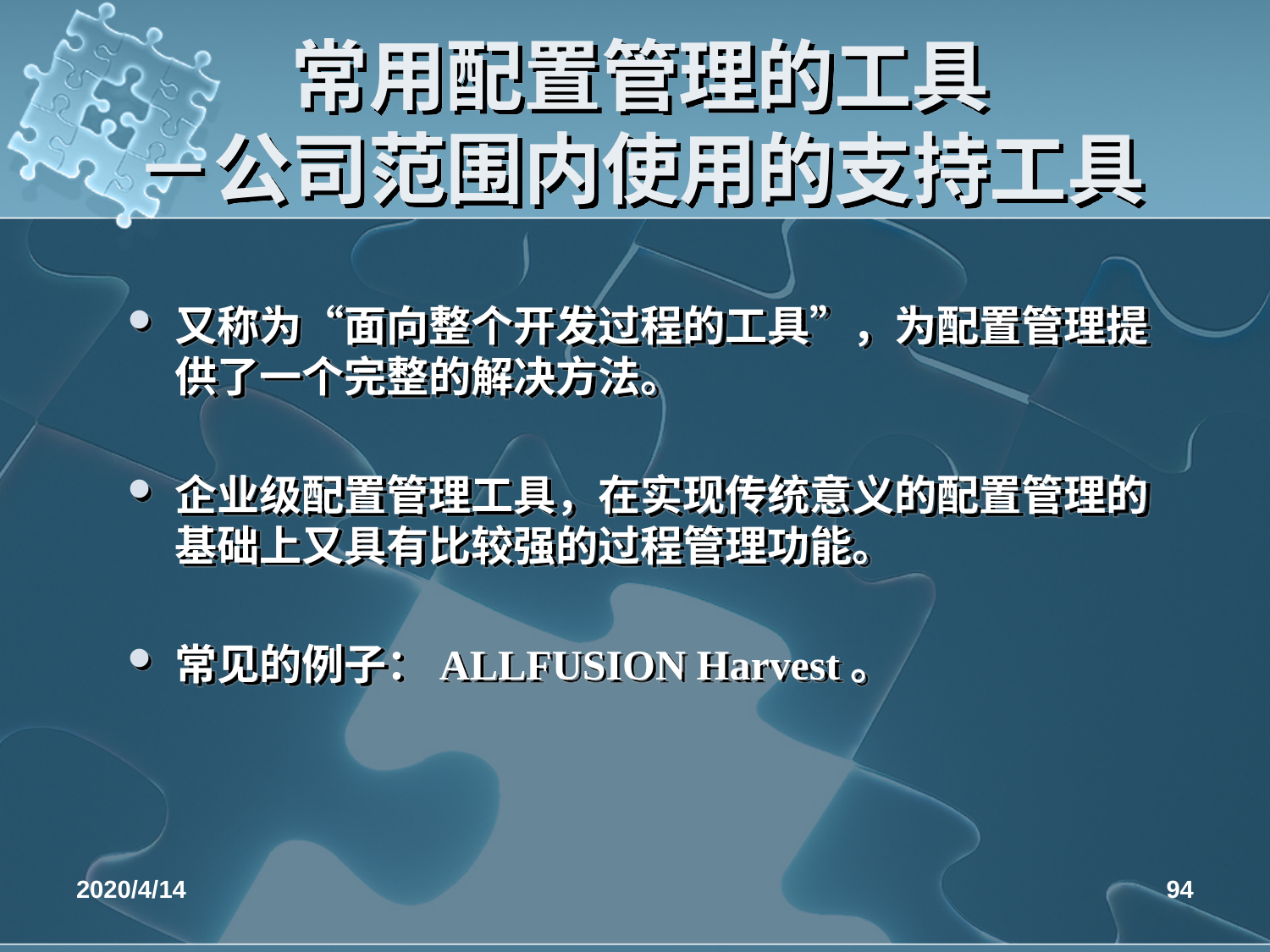

# 常用配置管理的工具 －公司范围内使用的支持工具
又称为“面向整个开发过程的工具”，为配置管理提供了一个完整的解决方法。

企业级配置管理工具，在实现传统意义的配置管理的基础上又具有比较强的过程管理功能。

常见的例子：ALLFUSION Harvest。
2020/4/14
94